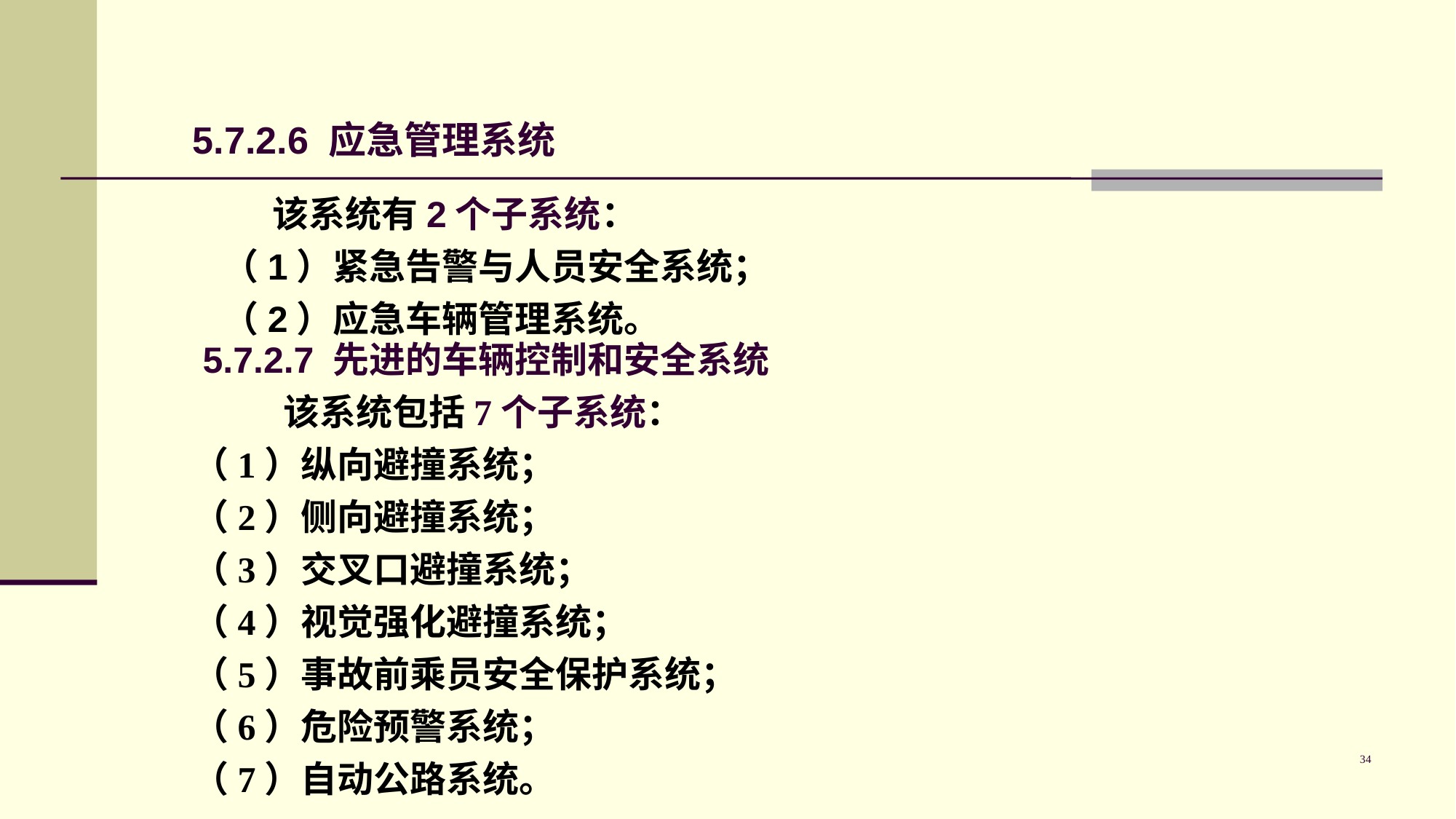

# 5.7.2.6 应急管理系统
     该系统有2个子系统：
（1）紧急告警与人员安全系统；
（2）应急车辆管理系统。
 5.7.2.7 先进的车辆控制和安全系统
          该系统包括7个子系统：
（1）纵向避撞系统；
（2）侧向避撞系统；
（3）交叉口避撞系统；
（4）视觉强化避撞系统；
（5）事故前乘员安全保护系统；
（6）危险预警系统；
（7）自动公路系统。
34